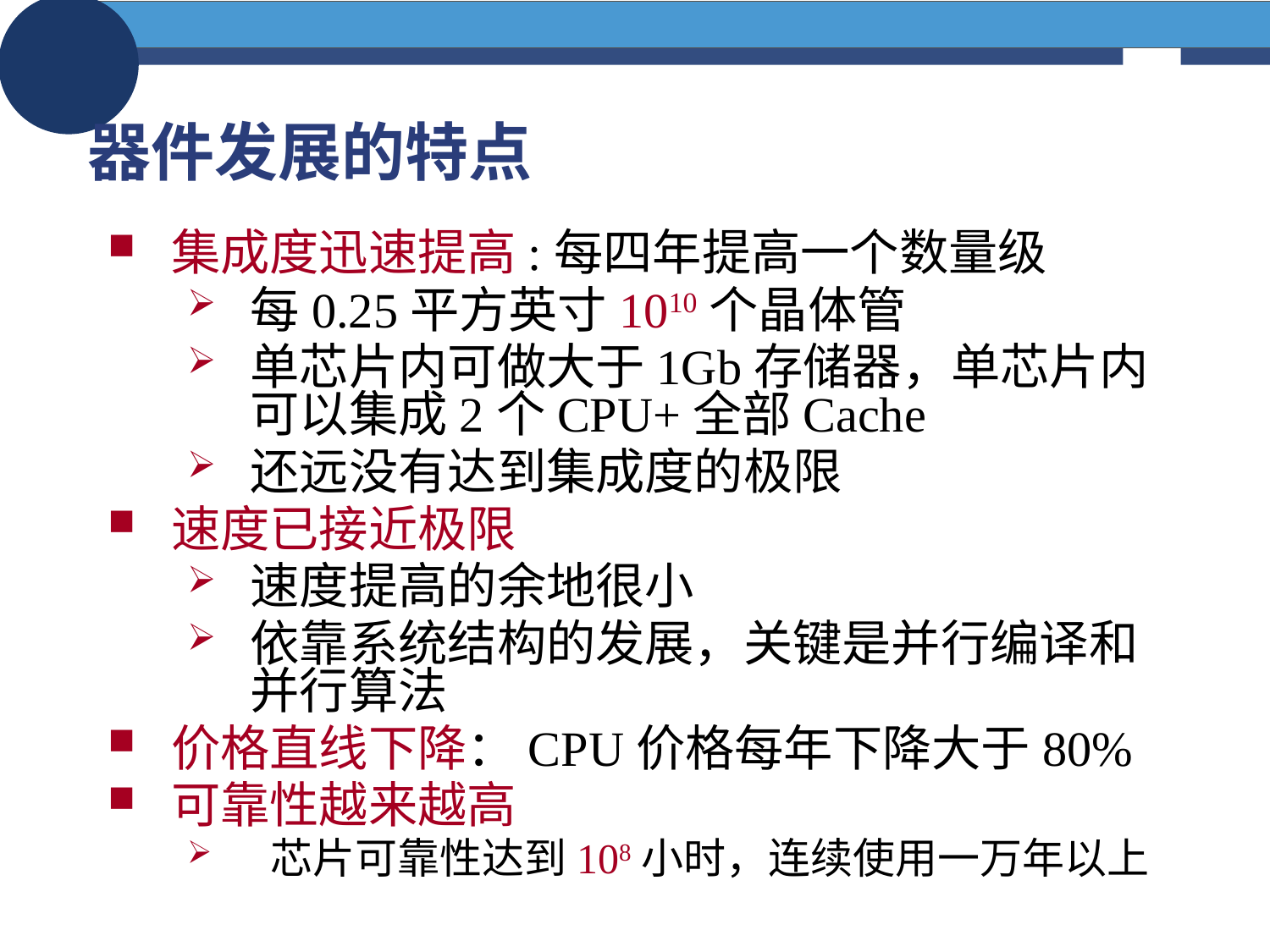

# 器件发展的特点
集成度迅速提高:每四年提高一个数量级
每0.25平方英寸1010个晶体管
单芯片内可做大于1Gb存储器，单芯片内可以集成2个CPU+全部Cache
还远没有达到集成度的极限
速度已接近极限
速度提高的余地很小
依靠系统结构的发展，关键是并行编译和并行算法
价格直线下降：CPU价格每年下降大于80%
可靠性越来越高
 芯片可靠性达到108小时，连续使用一万年以上